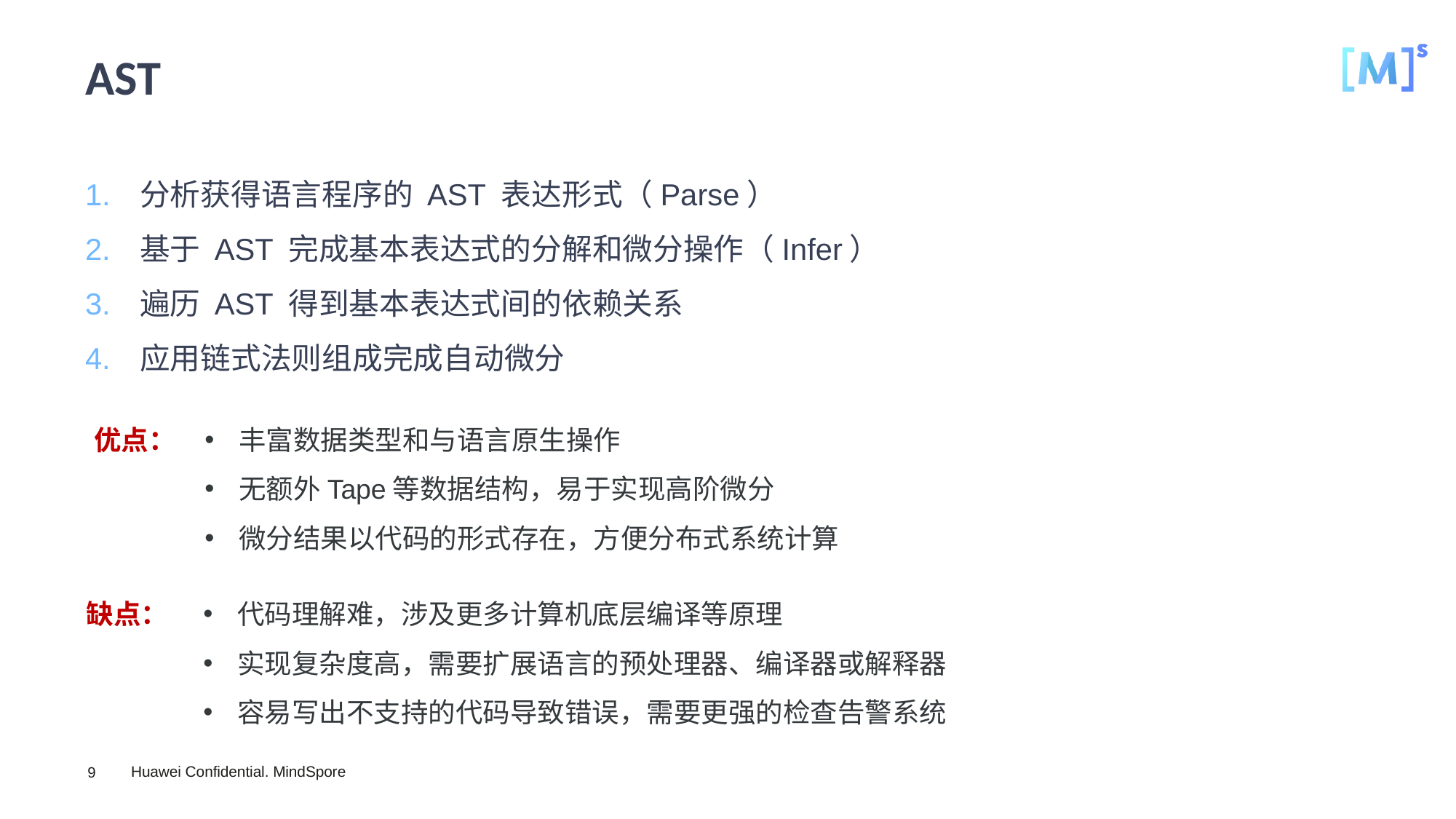

# AST
分析获得语言程序的 AST 表达形式（Parse）
基于 AST 完成基本表达式的分解和微分操作（Infer）
遍历 AST 得到基本表达式间的依赖关系
应用链式法则组成完成自动微分
优点：
丰富数据类型和与语言原生操作
无额外Tape等数据结构，易于实现高阶微分
微分结果以代码的形式存在，方便分布式系统计算
代码理解难，涉及更多计算机底层编译等原理
实现复杂度高，需要扩展语言的预处理器、编译器或解释器
容易写出不支持的代码导致错误，需要更强的检查告警系统
缺点：